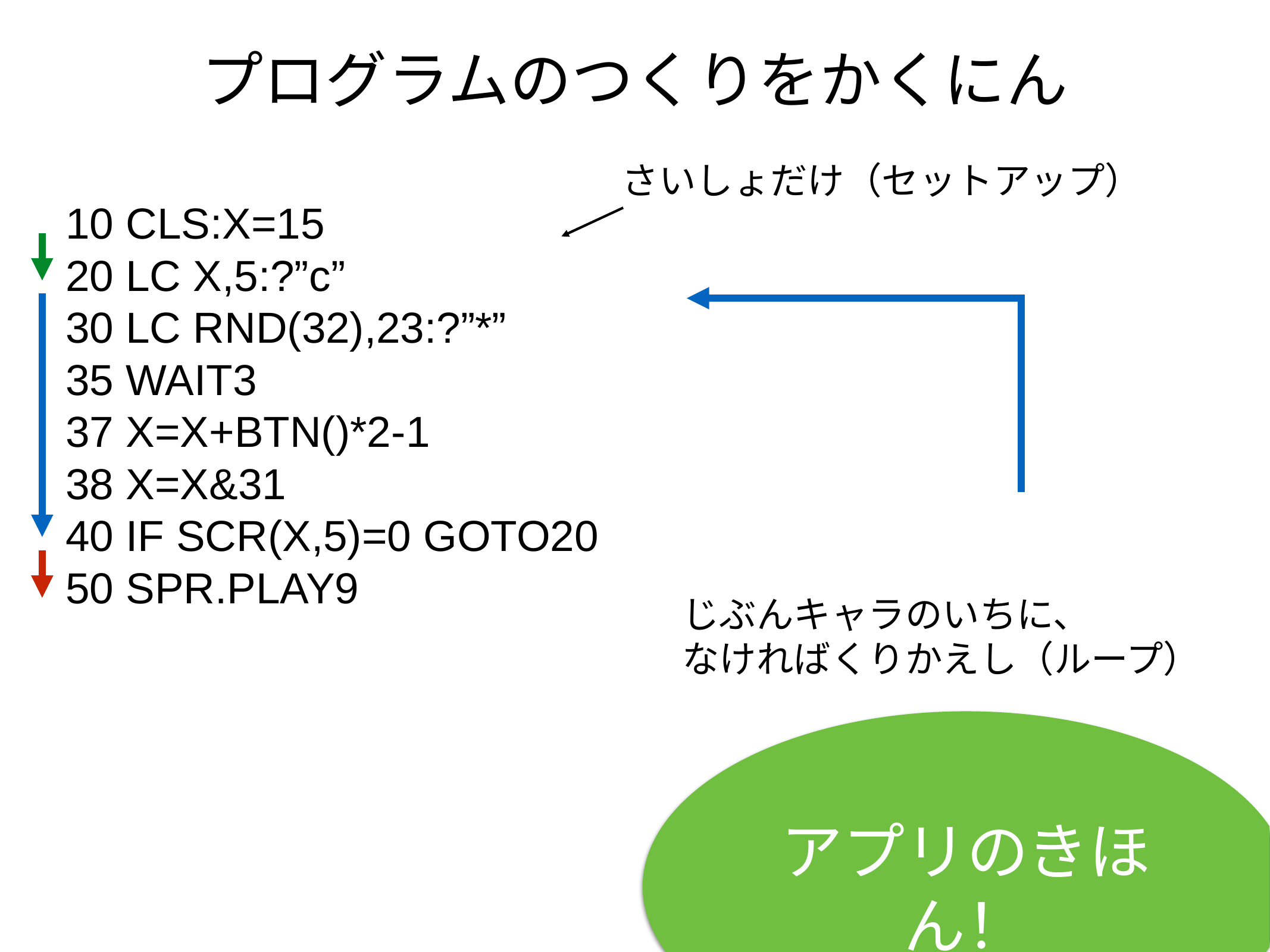

# プログラムのつくりをかくにん
さいしょだけ（セットアップ）
10 CLS:X=15
20 LC X,5:?”c”
30 LC RND(32),23:?”*”
35 WAIT3
37 X=X+BTN()*2-1
38 X=X&31
40 IF SCR(X,5)=0 GOTO20
50 SPR.PLAY9

じぶんキャラのいちに、
なければくりかえし（ループ）
アプリのきほん！